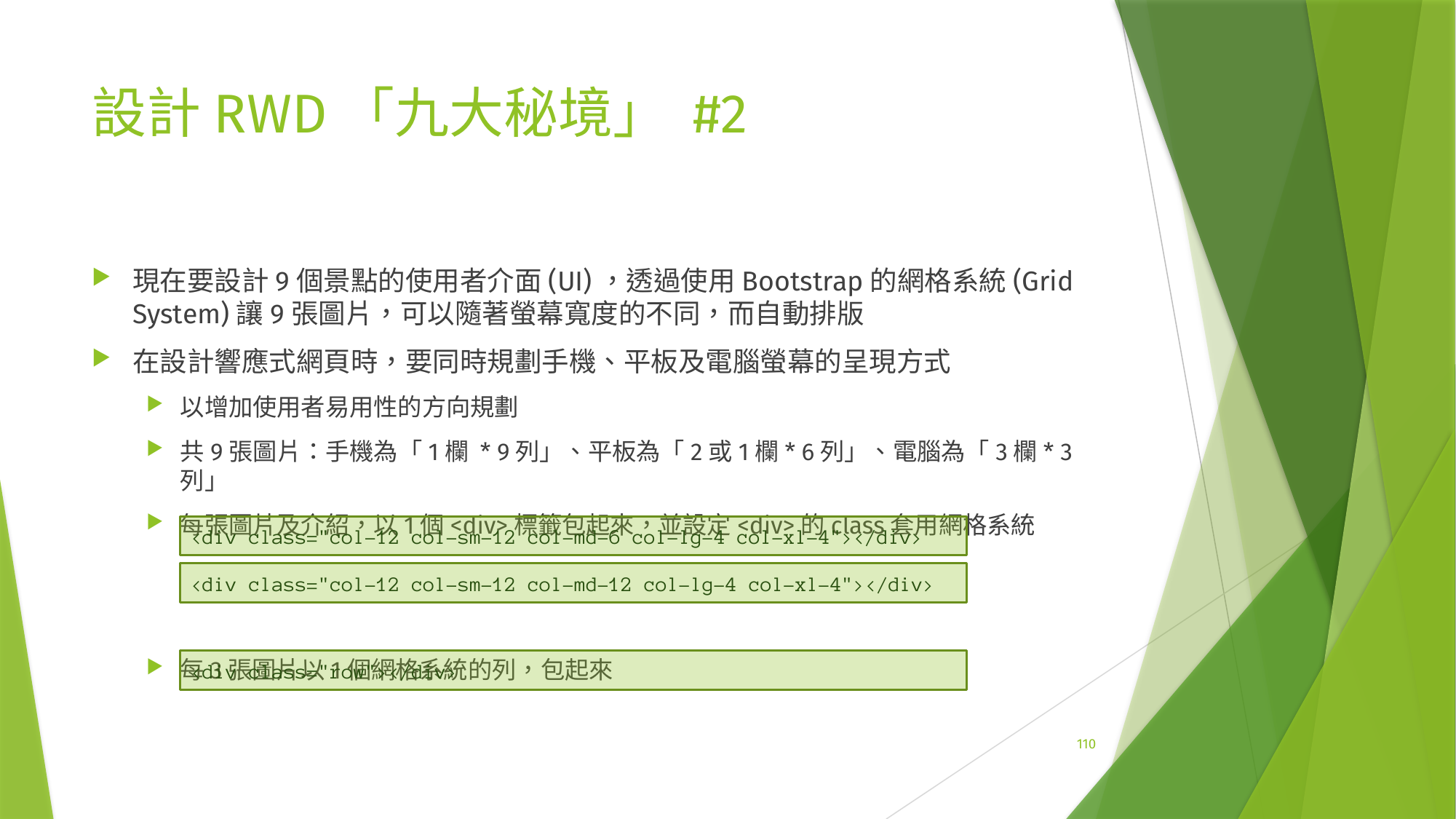

# 設計RWD「九大秘境」 #2
現在要設計9個景點的使用者介面(UI)，透過使用Bootstrap的網格系統(Grid System)讓9張圖片，可以隨著螢幕寬度的不同，而自動排版
在設計響應式網頁時，要同時規劃手機、平板及電腦螢幕的呈現方式
以增加使用者易用性的方向規劃
共9張圖片：手機為「1欄 * 9列」、平板為「2或1欄* 6列」、電腦為「3欄* 3列」
每張圖片及介紹，以1個<div>標籤包起來，並設定<div>的class套用網格系統

每3張圖片以1個網格系統的列，包起來
<div class="col-12 col-sm-12 col-md-6 col-lg-4 col-xl-4"></div>
<div class="col-12 col-sm-12 col-md-12 col-lg-4 col-xl-4"></div>
<div class="row"></div>
110